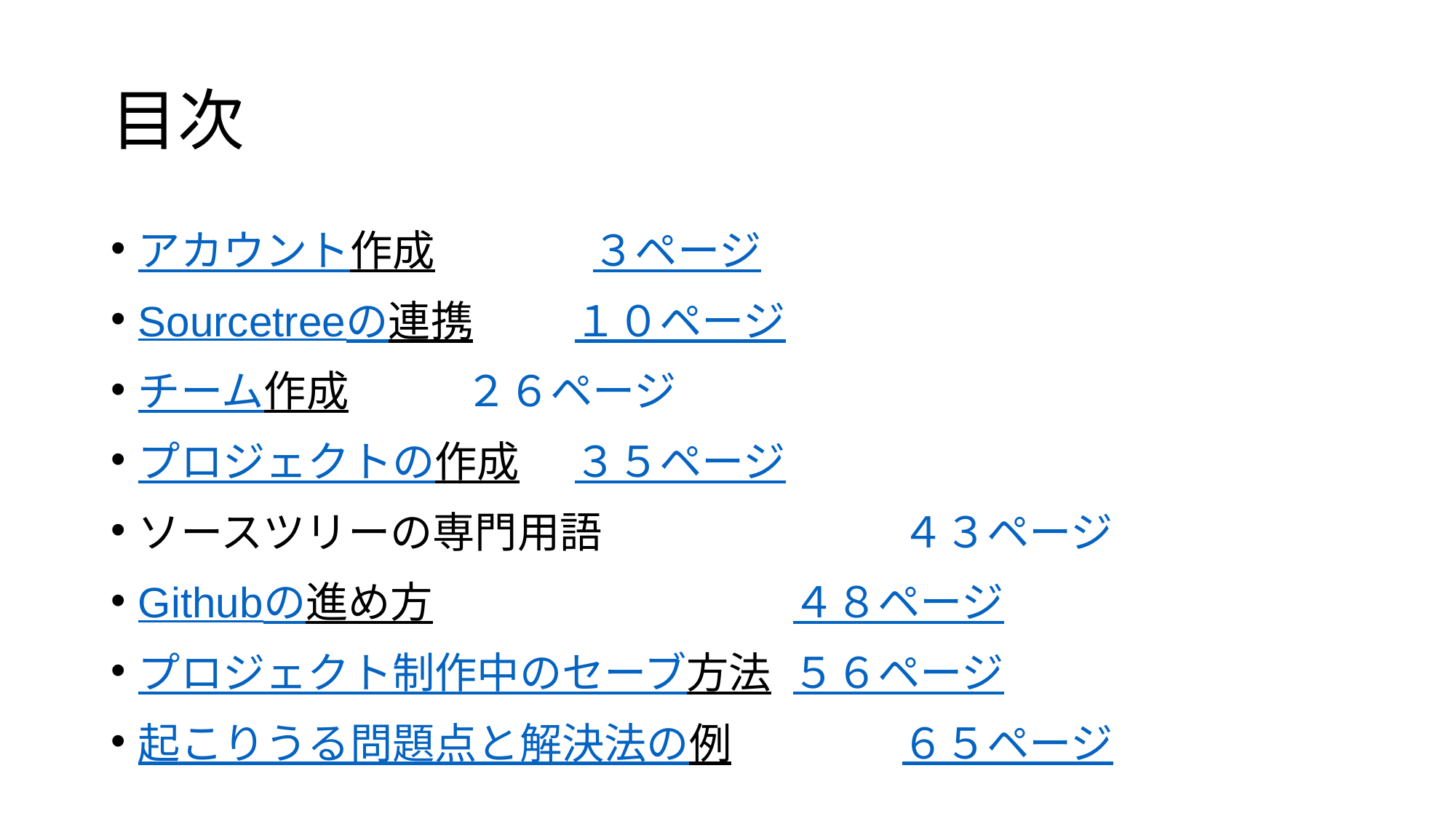

# 目次
アカウント作成	　　　３ページ
Sourcetreeの連携	１０ページ
チーム作成		２６ページ
プロジェクトの作成	３５ページ
ソースツリーの専門用語			４３ページ
Githubの進め方				４８ページ
プロジェクト制作中のセーブ方法	５６ページ
起こりうる問題点と解決法の例		６５ページ